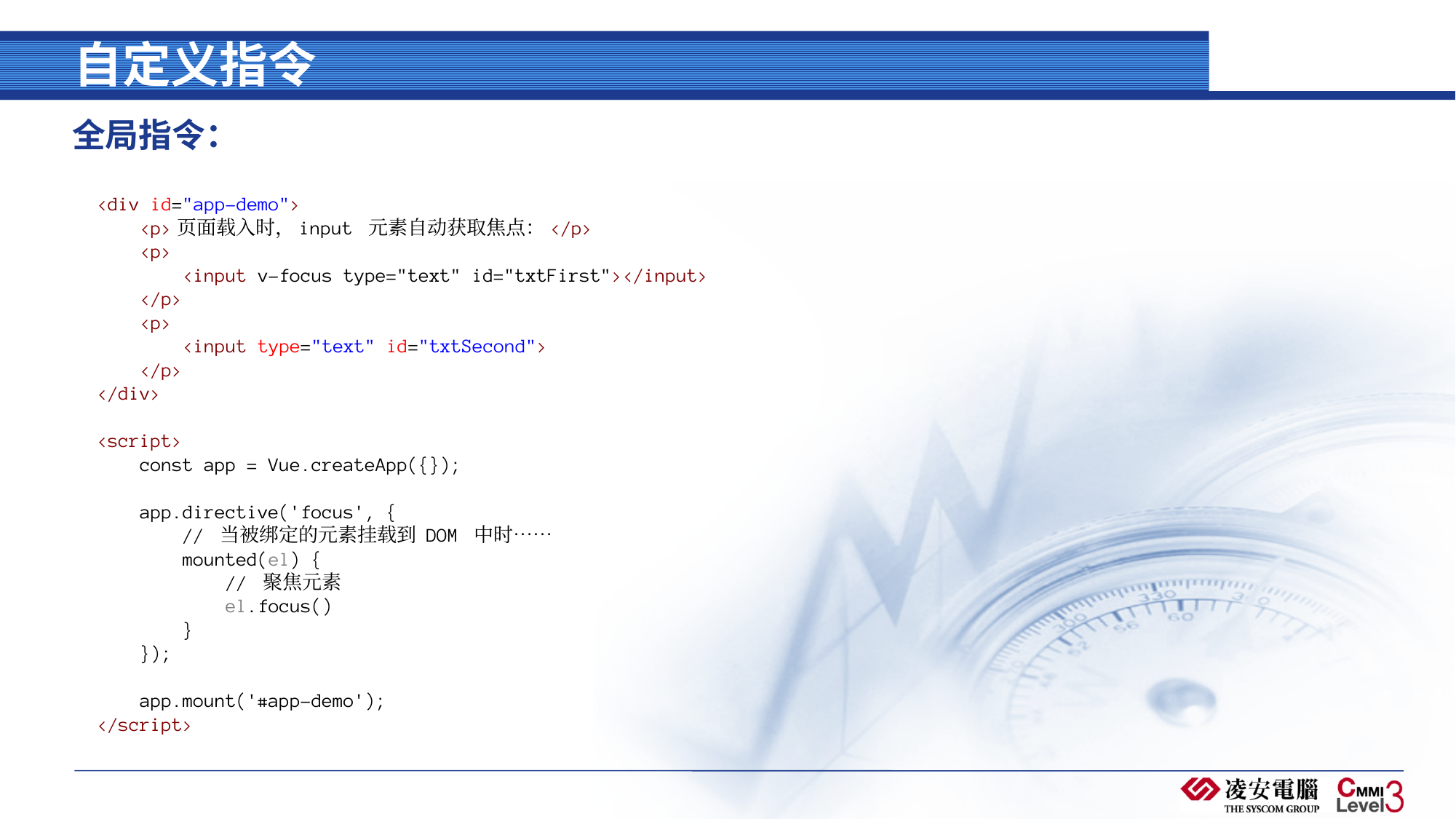

# 自定义指令
全局指令：
<div id="app-demo">
    <p>页面载入时，input 元素自动获取焦点：</p>
    <p>
        <input v-focus type="text" id="txtFirst"></input>
    </p>
    <p>
        <input type="text" id="txtSecond">
    </p>
</div>
<script>
    const app = Vue.createApp({});
    app.directive('focus', {
        // 当被绑定的元素挂载到 DOM 中时……
        mounted(el) {
            // 聚焦元素
            el.focus()
        }
    });
    app.mount('#app-demo');
</script>